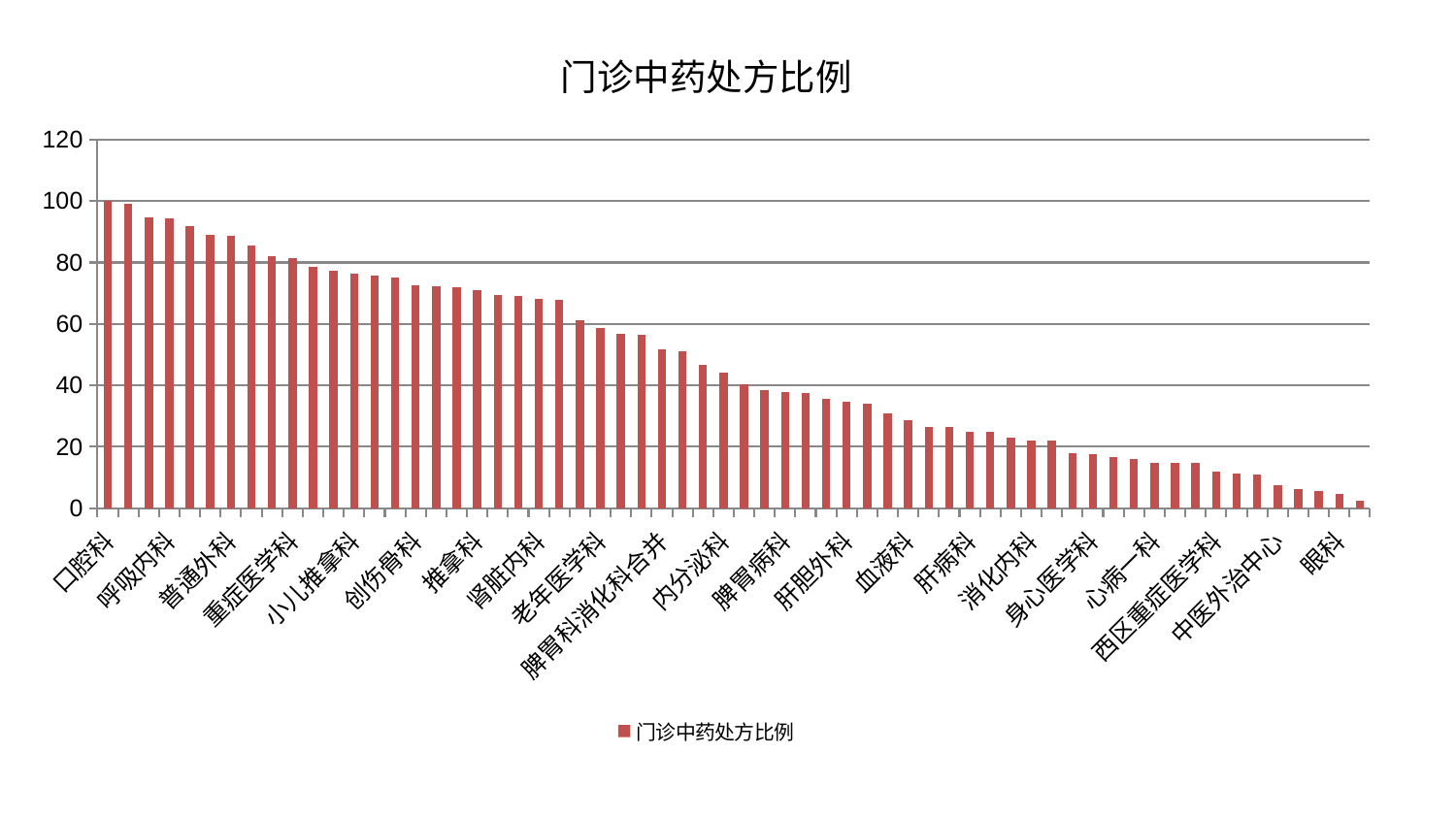

### Chart: 门诊中药处方比例

| Category | 门诊中药处方比例 |
|---|---|
| 口腔科 | 100.0 |
| 皮肤科 | 99.18496316163149 |
| 男科 | 94.60969573967107 |
| 呼吸内科 | 94.45580457875141 |
| 心血管内科 | 91.99161228247972 |
| 针灸科 | 89.00137382481887 |
| 普通外科 | 88.54208844701017 |
| 胸外科 | 85.38708415642164 |
| 脑病一科 | 82.19337898012945 |
| 重症医学科 | 81.58317498333695 |
| 康复科 | 78.52359792078772 |
| 耳鼻喉科 | 77.23727547157647 |
| 小儿推拿科 | 76.31539119903123 |
| 东区重症医学科 | 75.66361966114162 |
| 美容皮肤科 | 75.13089036569728 |
| 创伤骨科 | 72.71868837471283 |
| 小儿骨科 | 72.28682525115859 |
| 肾病科 | 72.0975738863767 |
| 推拿科 | 70.92058921658854 |
| 心病二科 | 69.37208326688153 |
| 心病四科 | 69.23939589496175 |
| 肾脏内科 | 68.21686195388303 |
| 脑病二科 | 67.73666377238338 |
| 泌尿外科 | 61.23827952677252 |
| 老年医学科 | 58.80250690789696 |
| 妇科妇二科合并 | 56.8477036502934 |
| 周围血管科 | 56.42942915860754 |
| 脾胃科消化科合并 | 51.593138647729816 |
| 神经内科 | 51.16629594280196 |
| 医院 | 46.83622849387029 |
| 内分泌科 | 44.33295862843253 |
| 治未病中心 | 40.43618187858617 |
| 神经外科 | 38.38800629676305 |
| 脾胃病科 | 37.81896779153894 |
| 妇二科 | 37.38100925627812 |
| 脑病三科 | 35.58273519639129 |
| 肝胆外科 | 34.584972237545294 |
| 风湿病科 | 34.19262092788973 |
| 显微骨科 | 30.747879547689774 |
| 血液科 | 28.56824291274433 |
| 产科 | 26.594529092584047 |
| 骨科 | 26.37616206802381 |
| 肝病科 | 24.90430138814936 |
| 关节骨科 | 24.880008819582148 |
| 运动损伤骨科 | 23.11862434360161 |
| 消化内科 | 22.1530501793598 |
| 脊柱骨科 | 22.00892698835101 |
| 儿科 | 17.977219941553045 |
| 身心医学科 | 17.515305670347335 |
| 乳腺甲状腺外科 | 16.723407914753274 |
| 心病三科 | 15.990306608100898 |
| 心病一科 | 14.871305712253237 |
| 肛肠科 | 14.77798464565073 |
| 妇科 | 14.697703397648104 |
| 西区重症医学科 | 11.837167124001208 |
| 肿瘤内科 | 11.341877811388537 |
| 东区肾病科 | 11.083002849053916 |
| 中医外治中心 | 7.61475365833425 |
| 微创骨科 | 6.322112379332082 |
| 中医经典科 | 5.685598911117336 |
| 眼科 | 4.597996903708014 |
| 综合内科 | 2.421453710909667 |
68